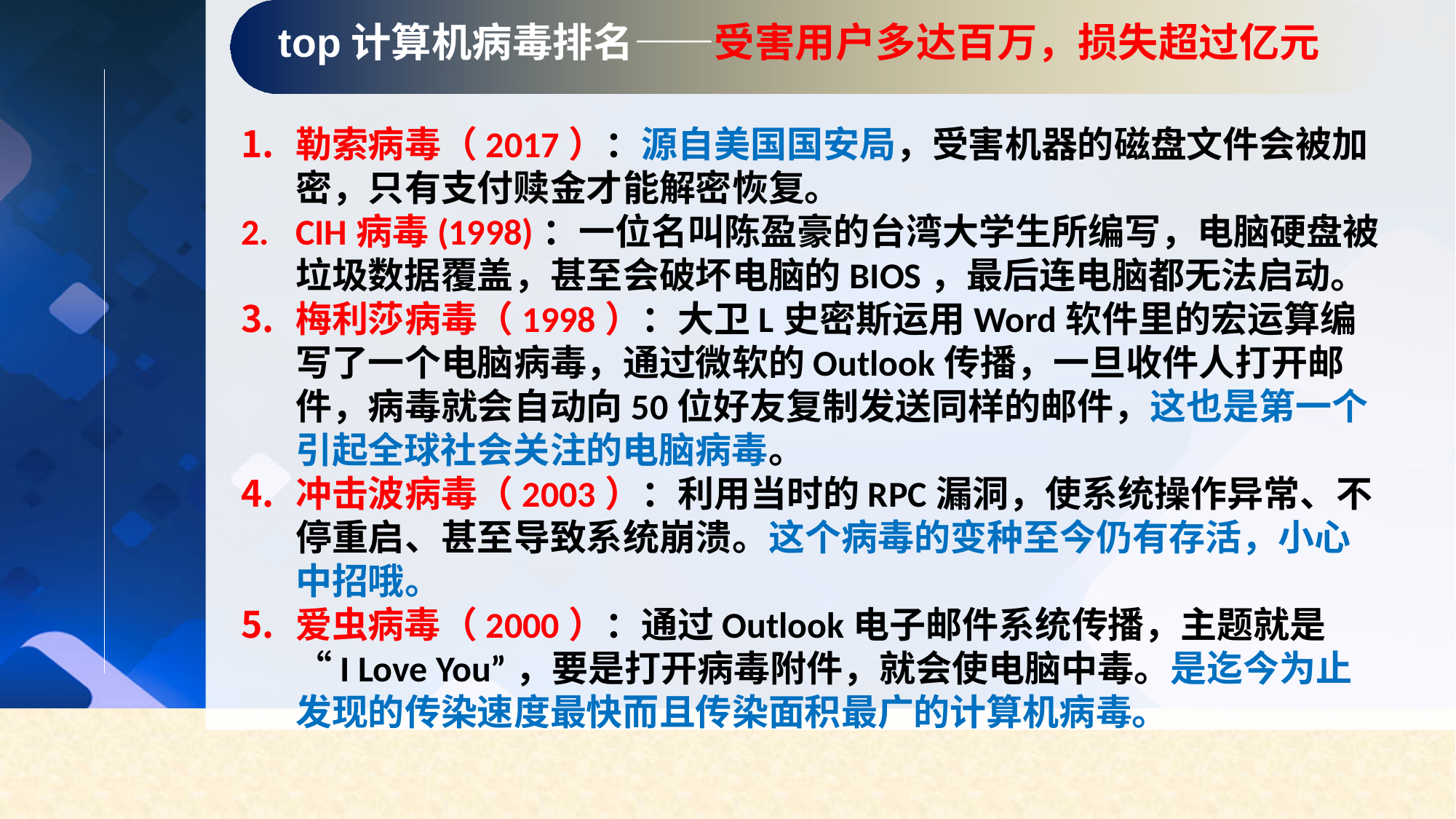

top计算机病毒排名——受害用户多达百万，损失超过亿元
勒索病毒（2017）：源自美国国安局，受害机器的磁盘文件会被加密，只有支付赎金才能解密恢复。
CIH病毒(1998)：一位名叫陈盈豪的台湾大学生所编写，电脑硬盘被垃圾数据覆盖，甚至会破坏电脑的BIOS，最后连电脑都无法启动。
梅利莎病毒（1998）：大卫L史密斯运用Word软件里的宏运算编写了一个电脑病毒，通过微软的Outlook传播，一旦收件人打开邮件，病毒就会自动向50位好友复制发送同样的邮件，这也是第一个引起全球社会关注的电脑病毒。
冲击波病毒（2003）：利用当时的RPC漏洞，使系统操作异常、不停重启、甚至导致系统崩溃。这个病毒的变种至今仍有存活，小心中招哦。
爱虫病毒（2000）：通过Outlook电子邮件系统传播，主题就是“I Love You”，要是打开病毒附件，就会使电脑中毒。是迄今为止发现的传染速度最快而且传染面积最广的计算机病毒。